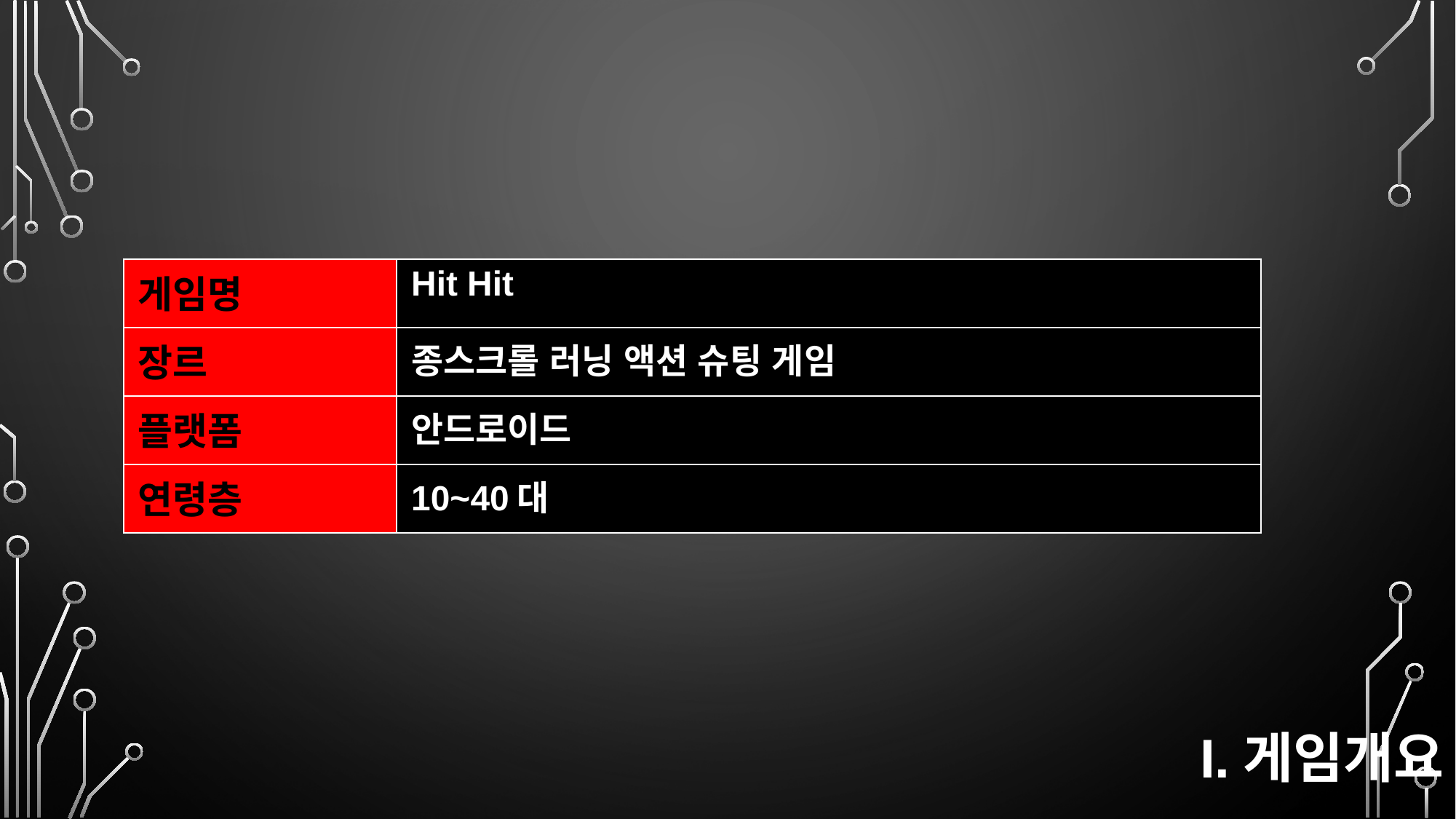

| 게임명 | Hit Hit |
| --- | --- |
| 장르 | 종스크롤 러닝 액션 슈팅 게임 |
| 플랫폼 | 안드로이드 |
| 연령층 | 10~40대 |
# I.게임개요